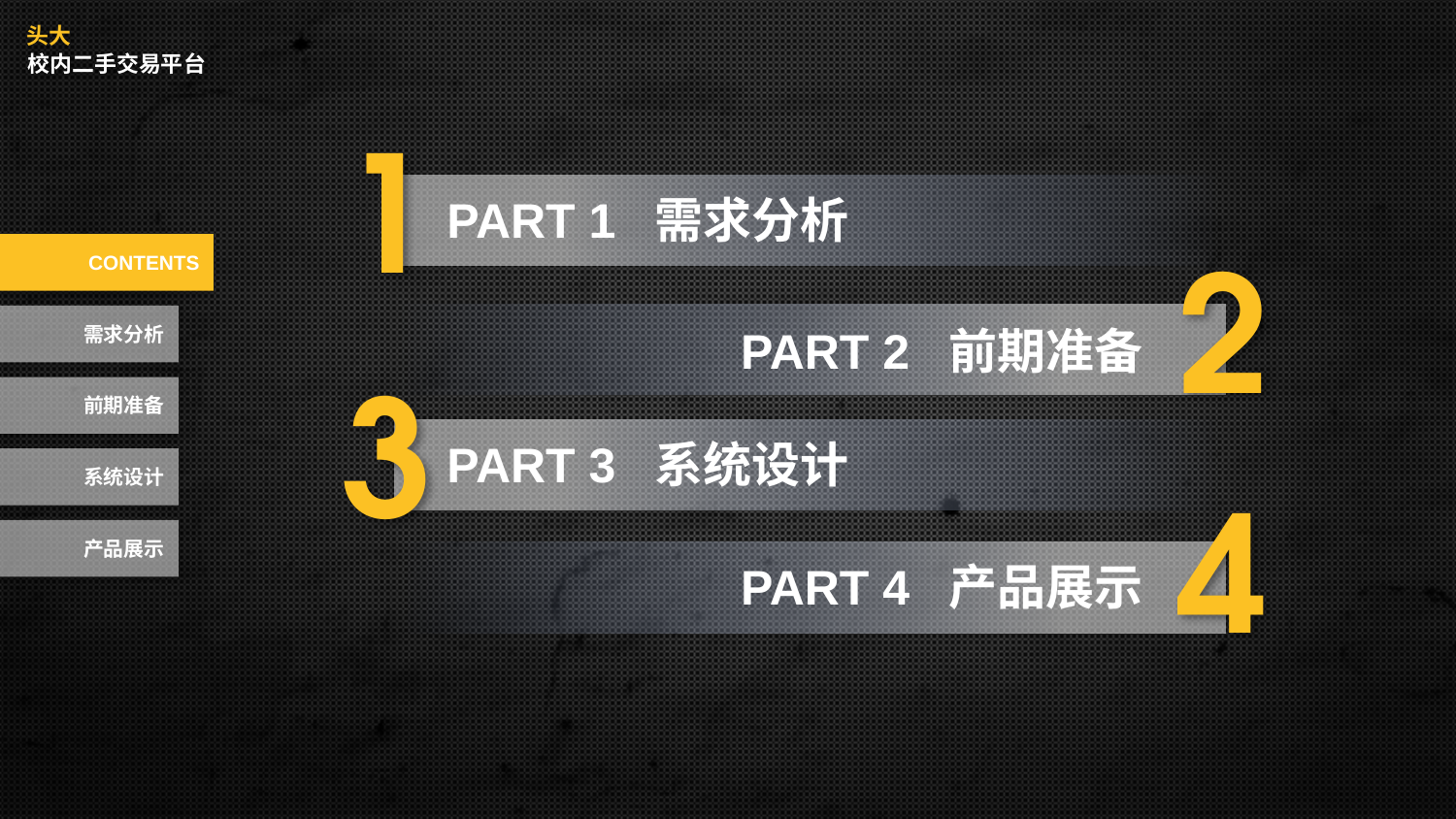

头大
校内二手交易平台
1

PART 1  需求分析
2

CONTENTS

需求分析
 PART 2  前期准备
3

前期准备

PART 3  系统设计

系统设计
4

产品展示

PART 4  产品展示